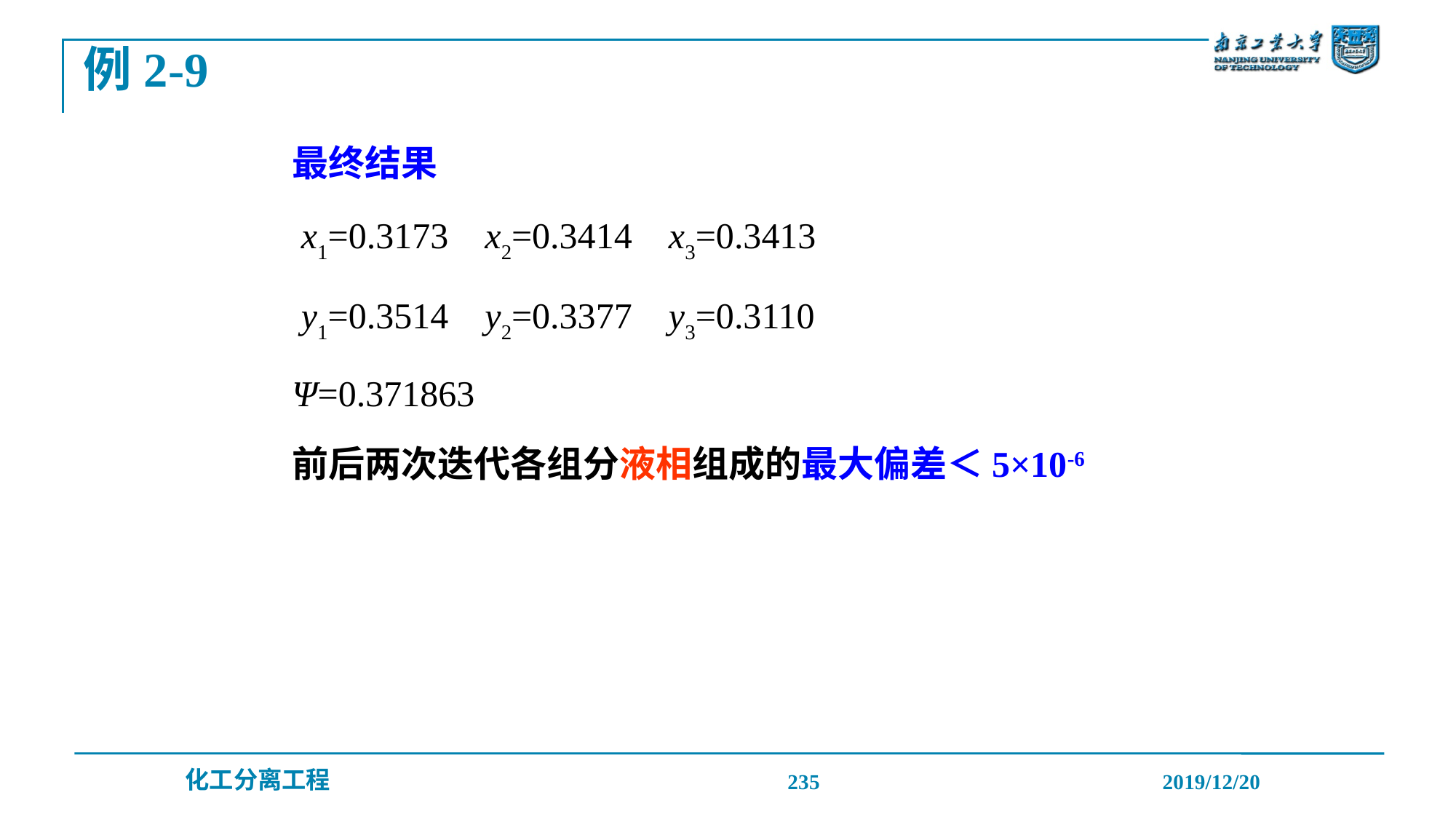

例2-9
最终结果
 x1=0.3173    x2=0.3414    x3=0.3413
 y1=0.3514    y2=0.3377    y3=0.3110
Ψ=0.371863
前后两次迭代各组分液相组成的最大偏差＜5×10-6
235
2019/12/20
化工分离工程